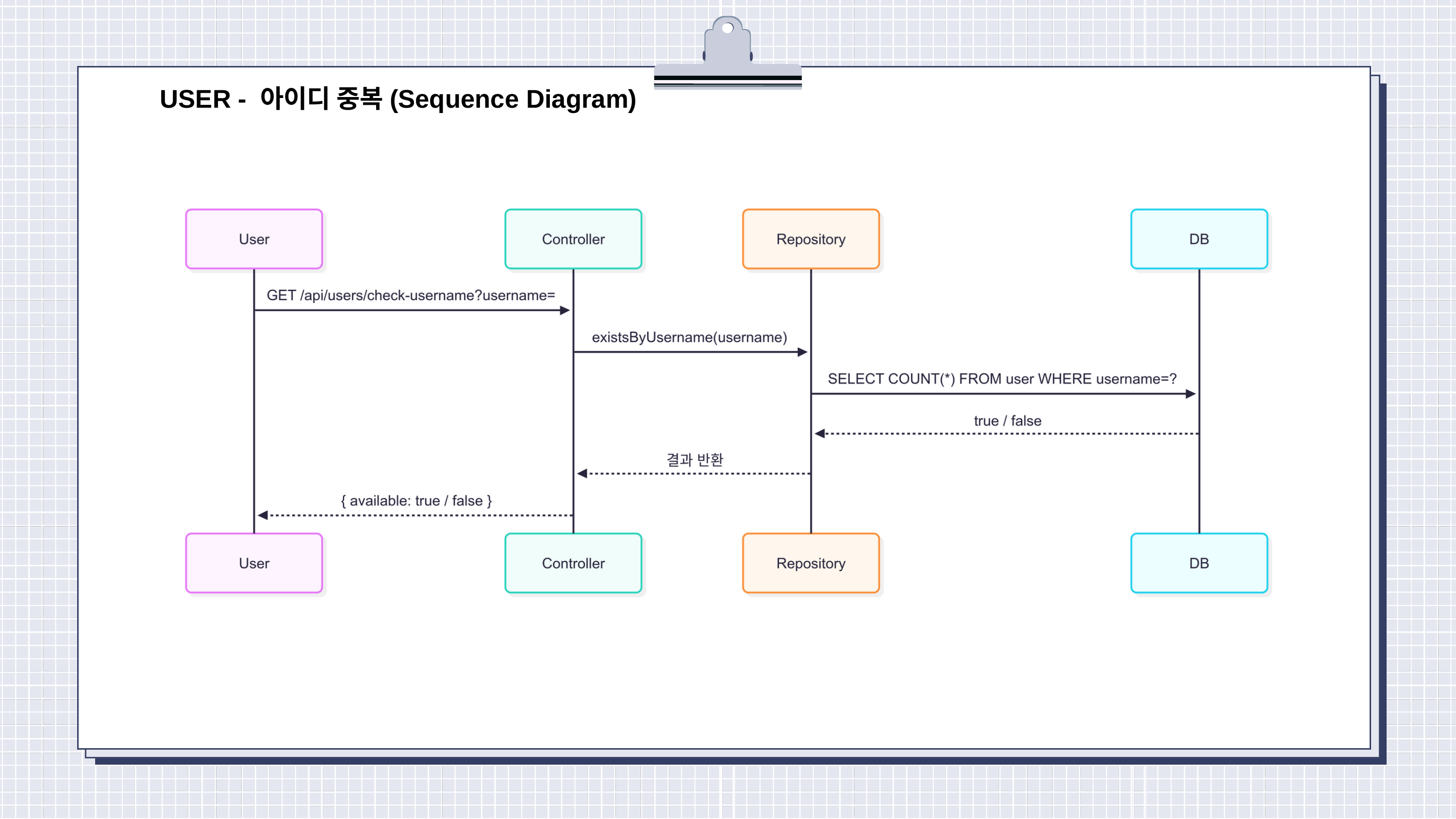

USER - 아이디 중복(Sequence Diagram)

진행 상황 요약